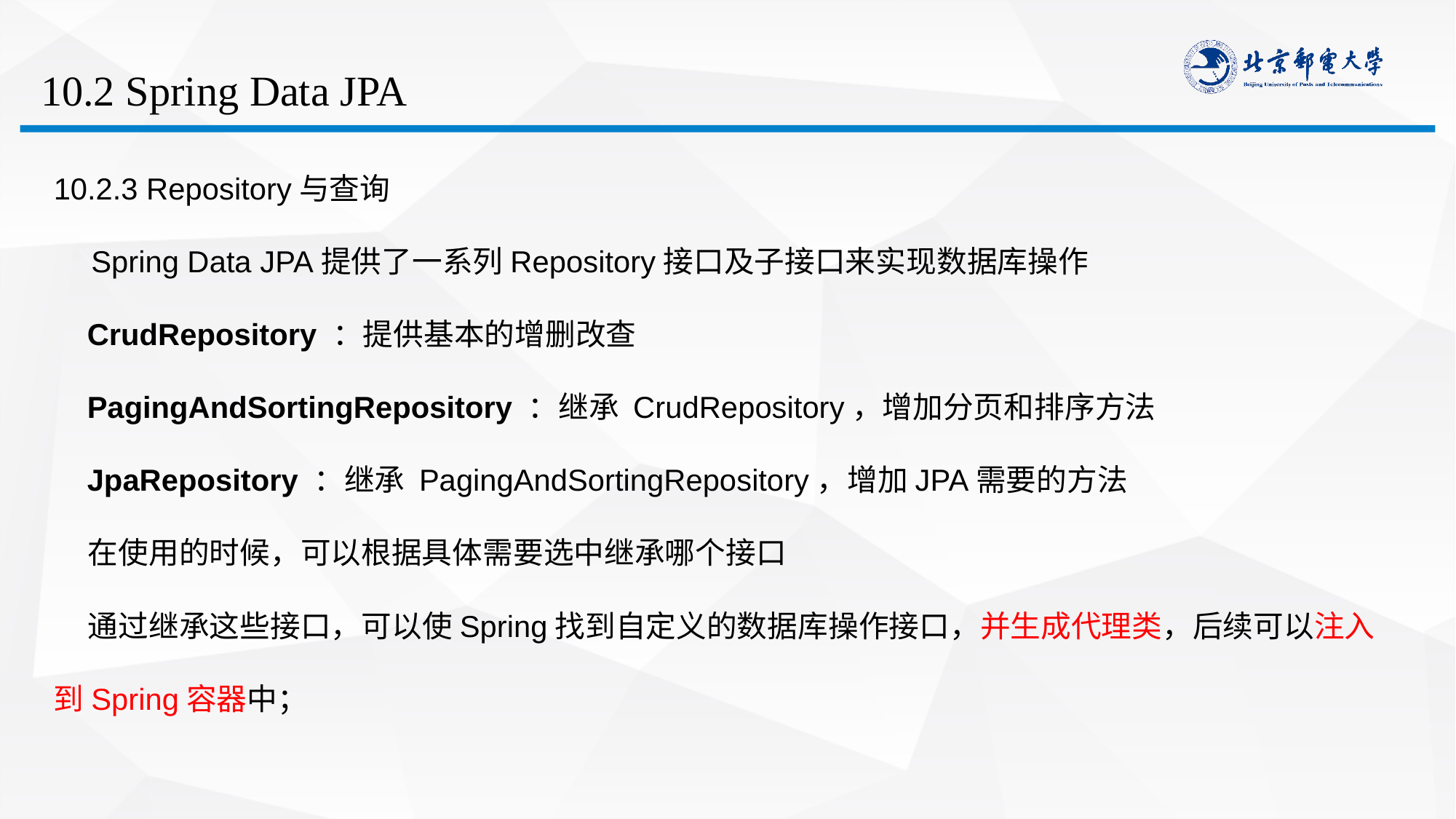

# 10.2 Spring Data JPA
10.2.3 Repository与查询
　Spring Data JPA提供了一系列Repository接口及子接口来实现数据库操作
    CrudRepository ：提供基本的增删改查
    PagingAndSortingRepository ：继承 CrudRepository，增加分页和排序方法
    JpaRepository ：继承 PagingAndSortingRepository，增加JPA需要的方法
    在使用的时候，可以根据具体需要选中继承哪个接口
    通过继承这些接口，可以使Spring找到自定义的数据库操作接口，并生成代理类，后续可以注入到Spring容器中；